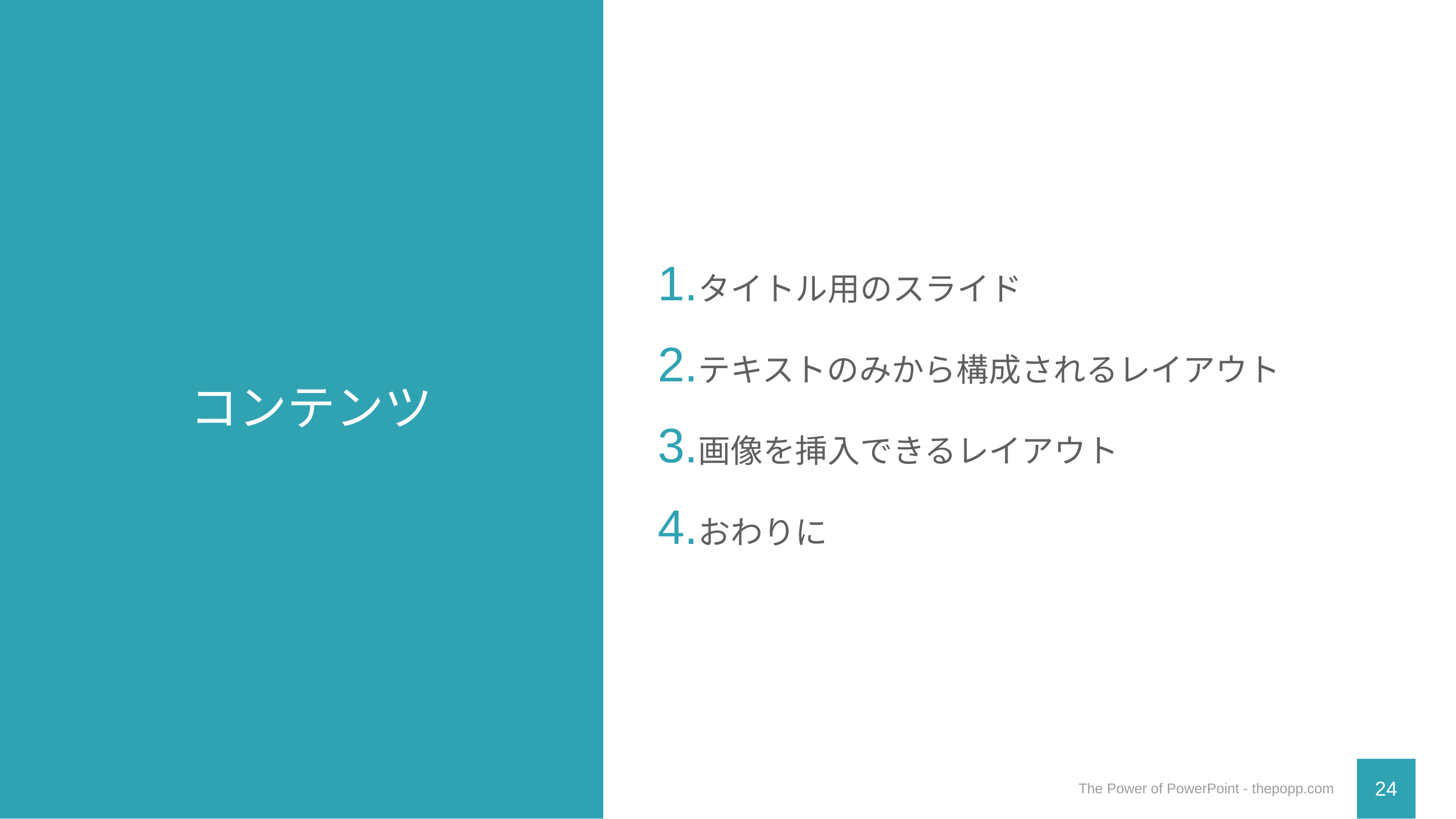

タイトル用のスライド
テキストのみから構成されるレイアウト
画像を挿入できるレイアウト
おわりに
# コンテンツ
The Power of PowerPoint - thepopp.com
24